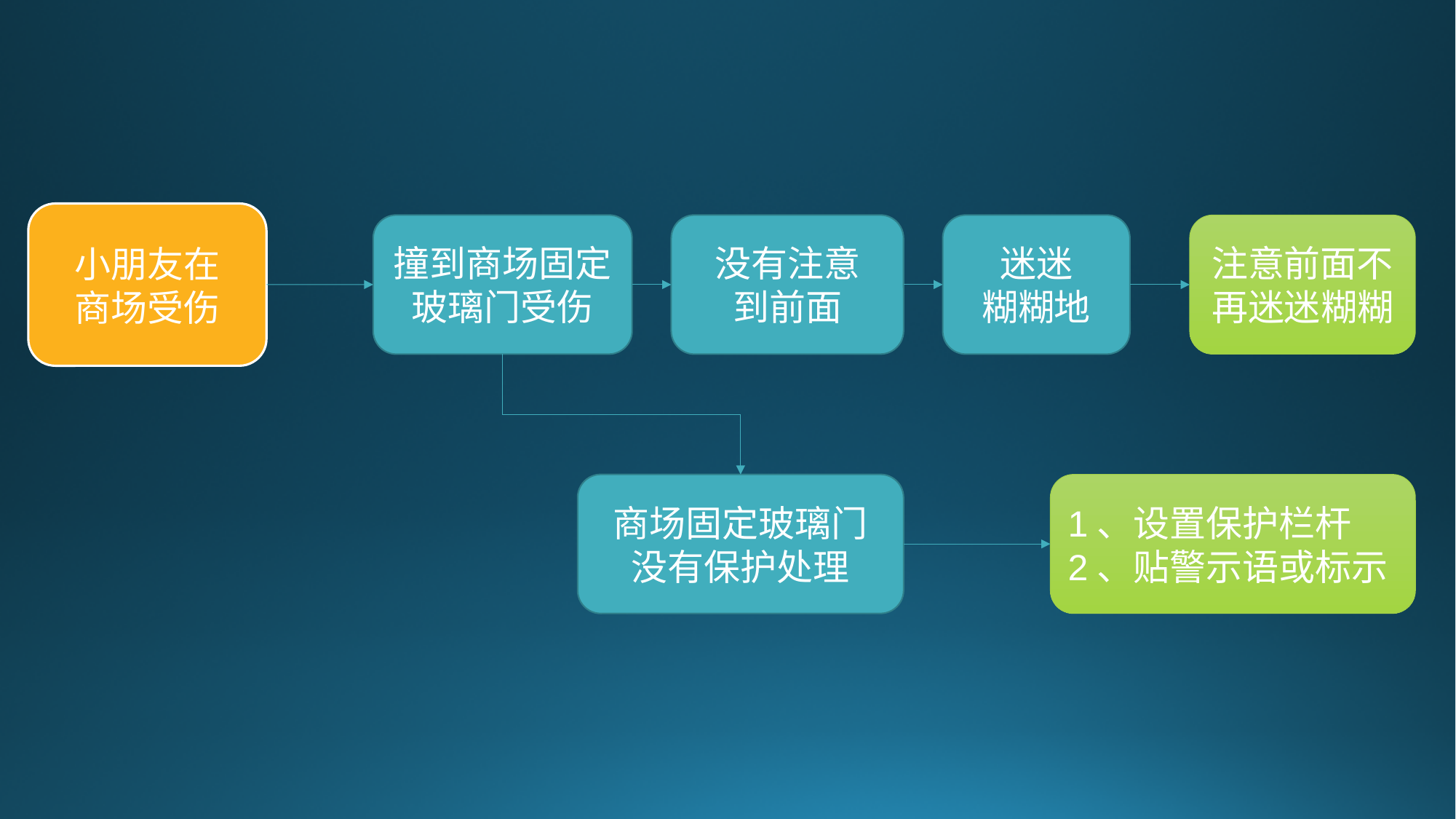

小朋友在
商场受伤
撞到商场固定玻璃门受伤
没有注意
到前面
迷迷
糊糊地
注意前面不再迷迷糊糊
商场固定玻璃门没有保护处理
1、设置保护栏杆
2、贴警示语或标示